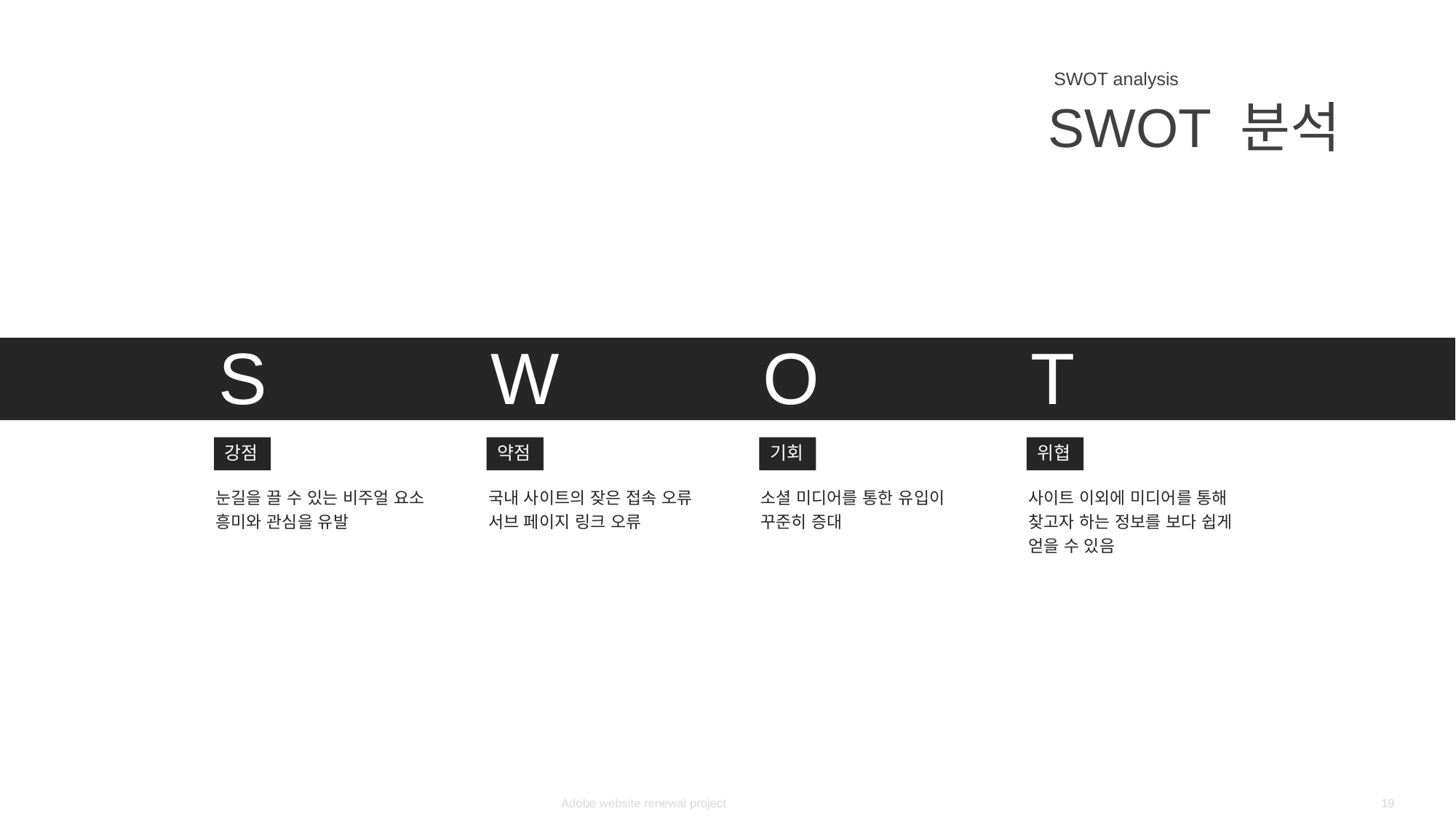

SWOT analysis
SWOT 분석
S
강점

눈길을 끌 수 있는 비주얼 요소
흥미와 관심을 유발
W
약점

국내 사이트의 잦은 접속 오류
서브 페이지 링크 오류
O
기회

소셜 미디어를 통한 유입이
꾸준히 증대
T
위협

사이트 이외에 미디어를 통해
찾고자 하는 정보를 보다 쉽게 얻을 수 있음

Adobe website renewal project
19